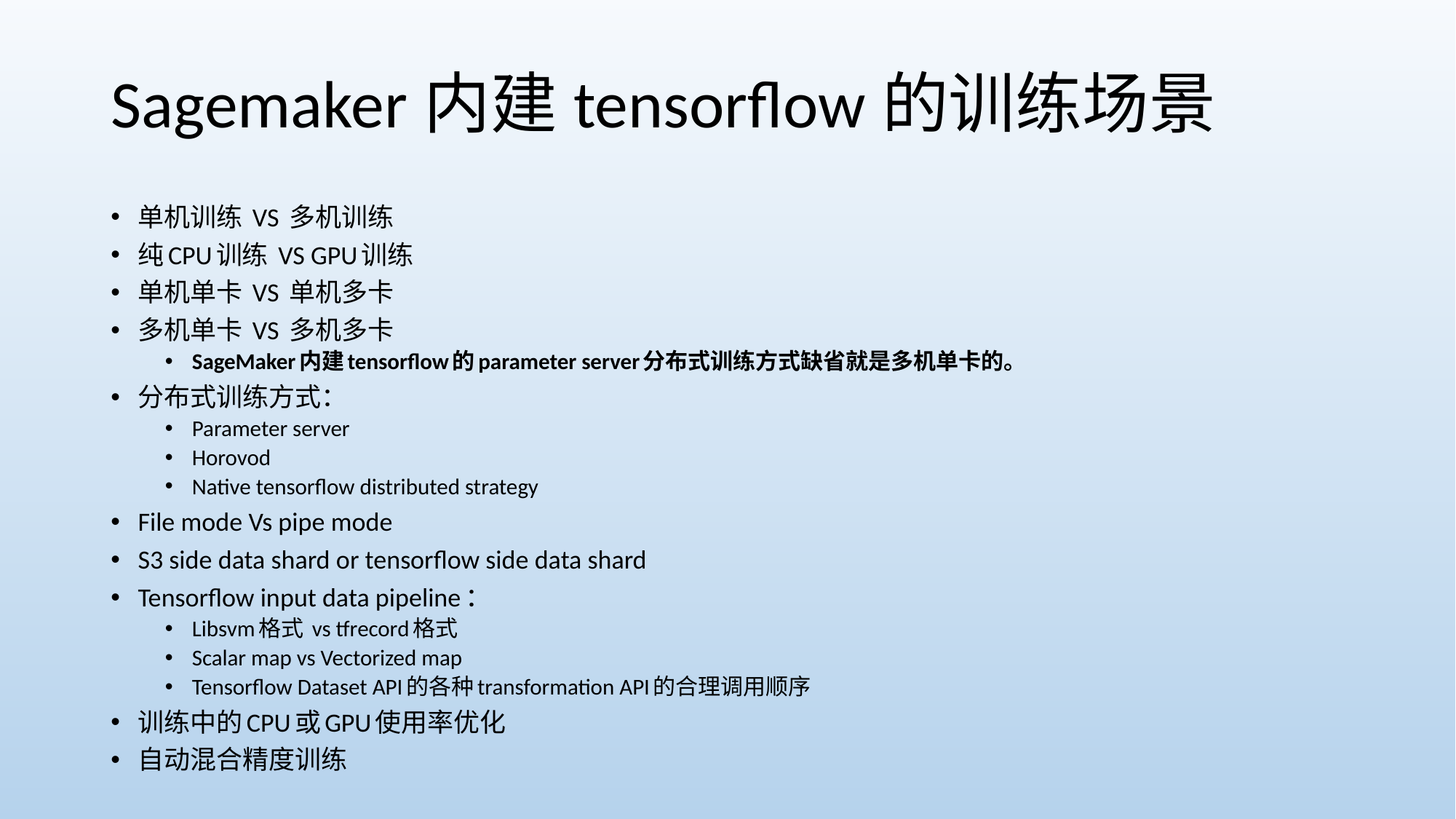

# Sagemaker内建tensorflow的训练场景
单机训练 VS 多机训练
纯CPU训练 VS GPU训练
单机单卡 VS 单机多卡
多机单卡 VS 多机多卡
SageMaker内建tensorflow的parameter server分布式训练方式缺省就是多机单卡的。
分布式训练方式：
Parameter server
Horovod
Native tensorflow distributed strategy
File mode Vs pipe mode
S3 side data shard or tensorflow side data shard
Tensorflow input data pipeline：
Libsvm格式 vs tfrecord格式
Scalar map vs Vectorized map
Tensorflow Dataset API的各种transformation API的合理调用顺序
训练中的CPU或GPU使用率优化
自动混合精度训练